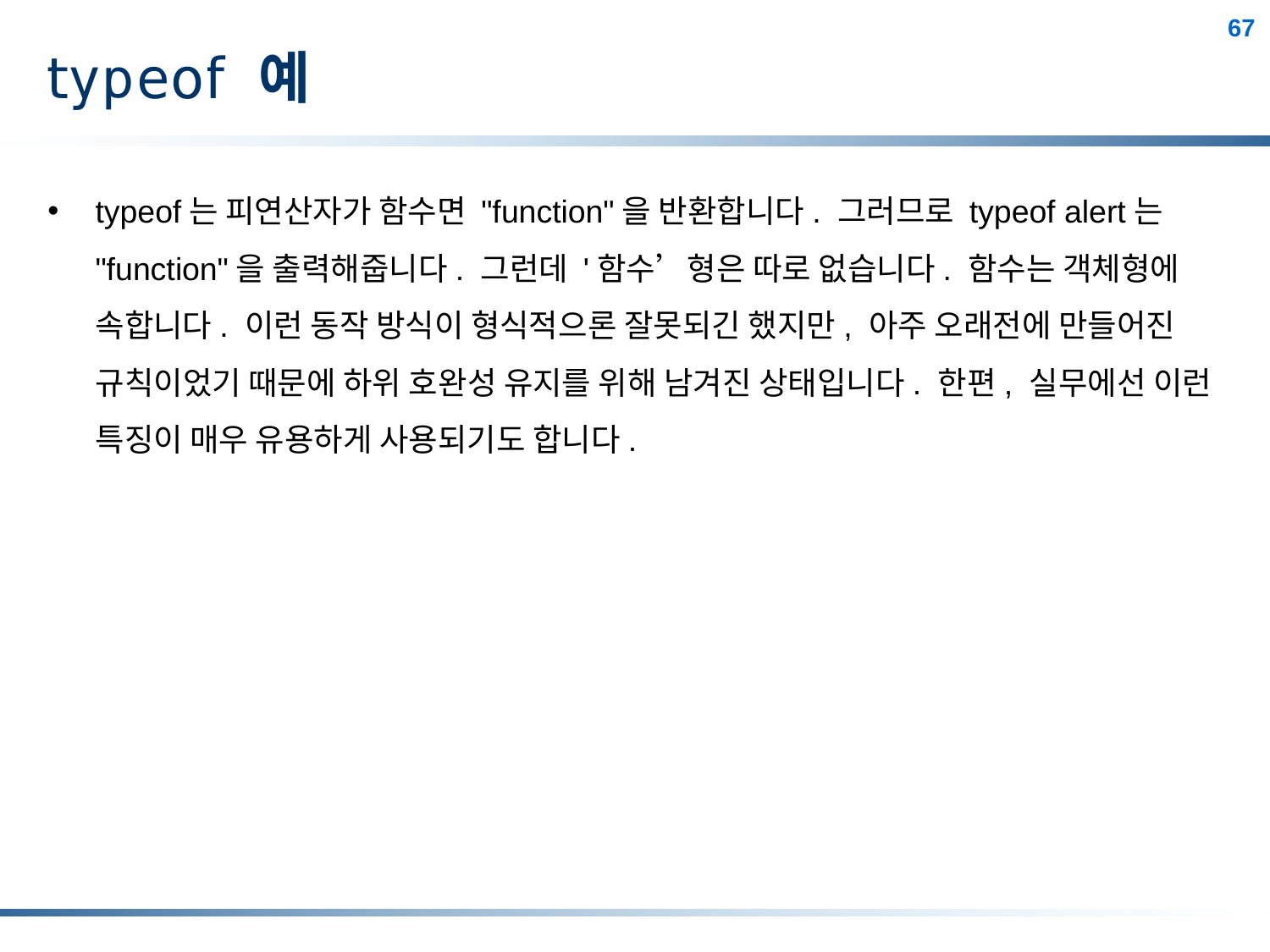

# typeof 예
typeof는 피연산자가 함수면 "function"을 반환합니다. 그러므로 typeof alert는 "function"을 출력해줍니다. 그런데 '함수’형은 따로 없습니다. 함수는 객체형에 속합니다. 이런 동작 방식이 형식적으론 잘못되긴 했지만, 아주 오래전에 만들어진 규칙이었기 때문에 하위 호완성 유지를 위해 남겨진 상태입니다. 한편, 실무에선 이런 특징이 매우 유용하게 사용되기도 합니다.